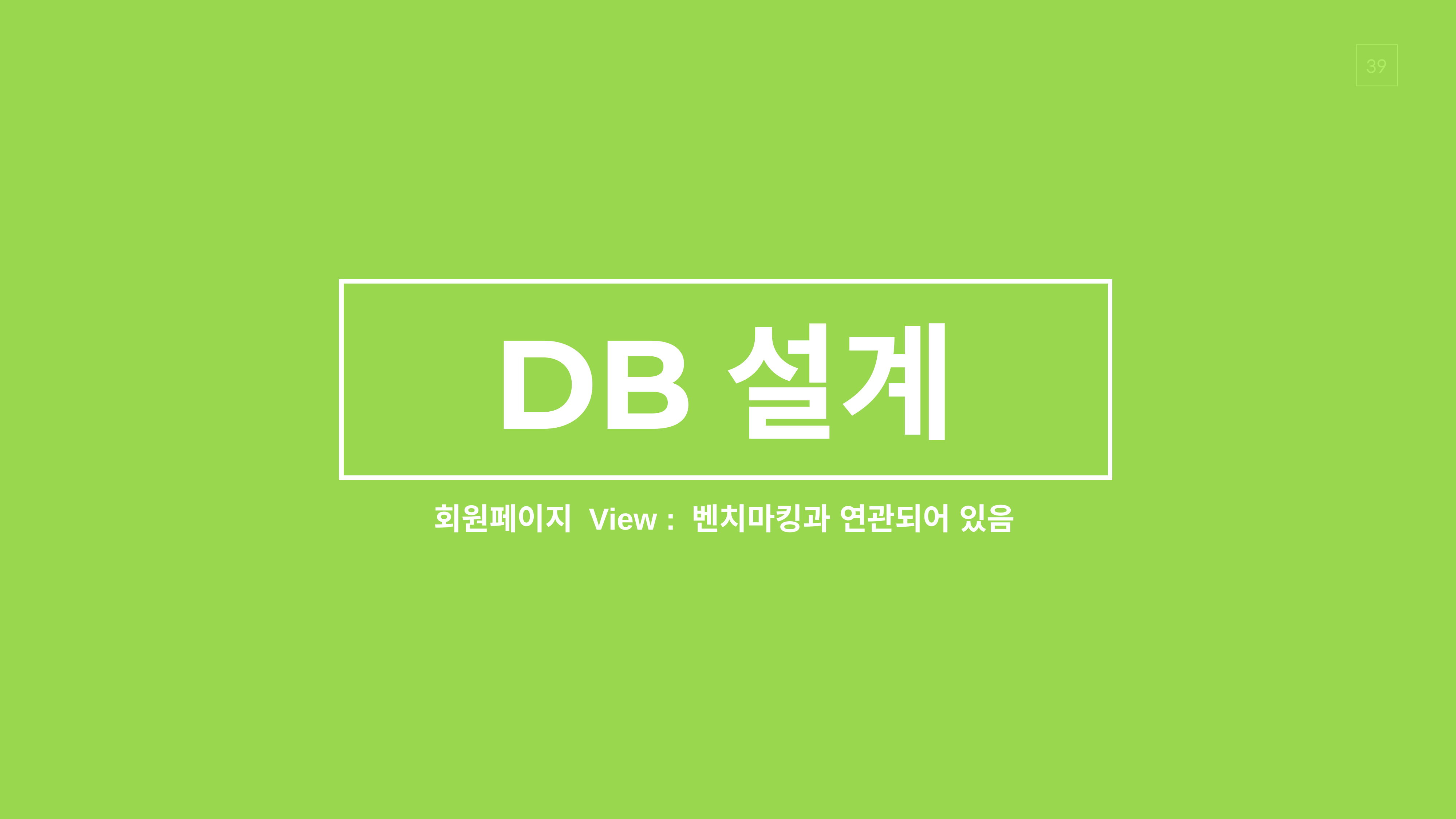

DB설계
회원페이지 View : 벤치마킹과 연관되어 있음